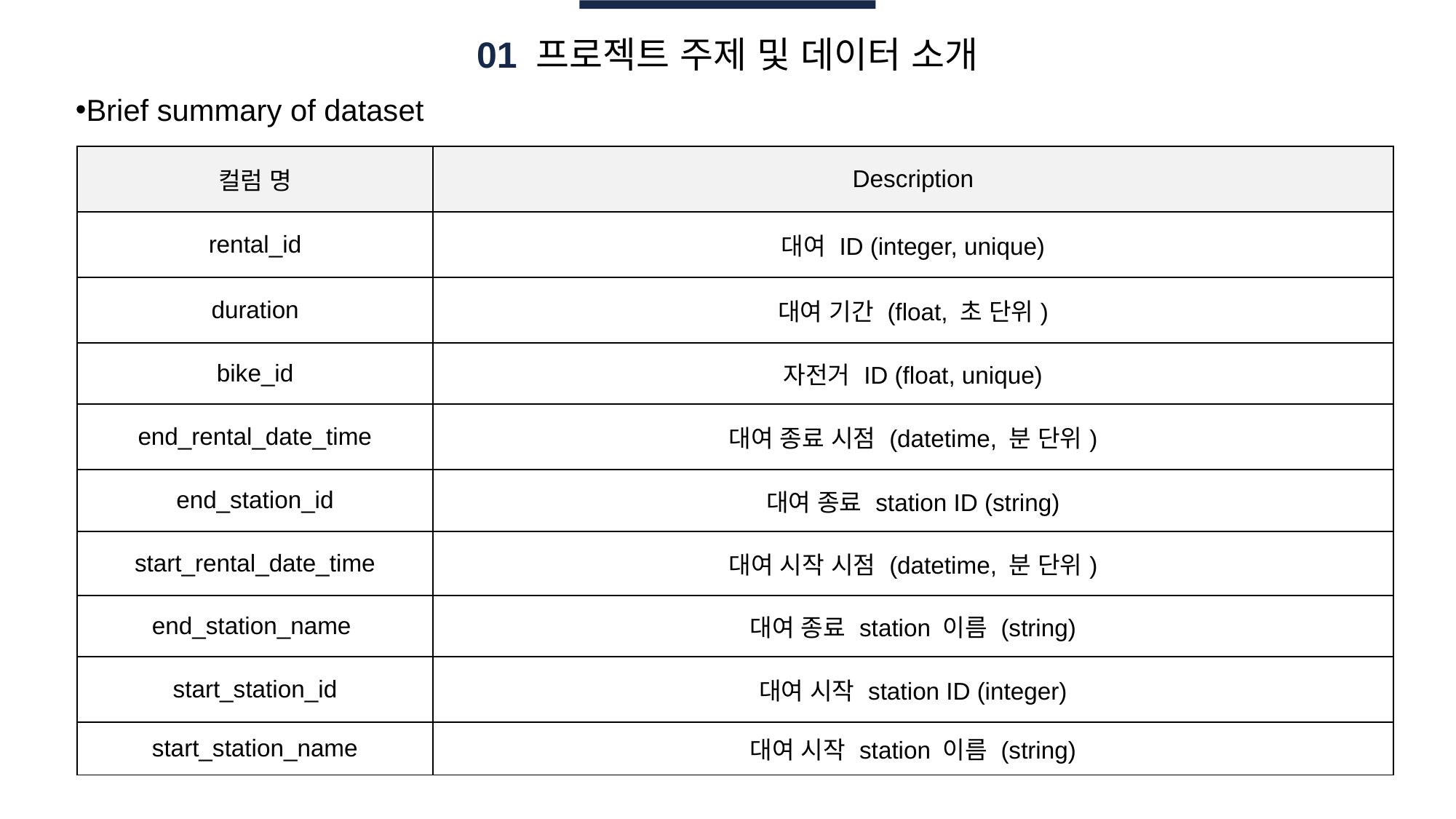

01 프로젝트 주제 및 데이터 소개
Brief summary of dataset
| 컬럼 명 | Description |
| --- | --- |
| rental\_id | 대여 ID (integer, unique) |
| duration | 대여 기간 (float, 초 단위) |
| bike\_id | 자전거 ID (float, unique) |
| end\_rental\_date\_time | 대여 종료 시점 (datetime, 분 단위) |
| end\_station\_id | 대여 종료 station ID (string) |
| start\_rental\_date\_time | 대여 시작 시점 (datetime, 분 단위) |
| end\_station\_name | 대여 종료 station 이름 (string) |
| start\_station\_id | 대여 시작 station ID (integer) |
| start\_station\_name | 대여 시작 station 이름 (string) |